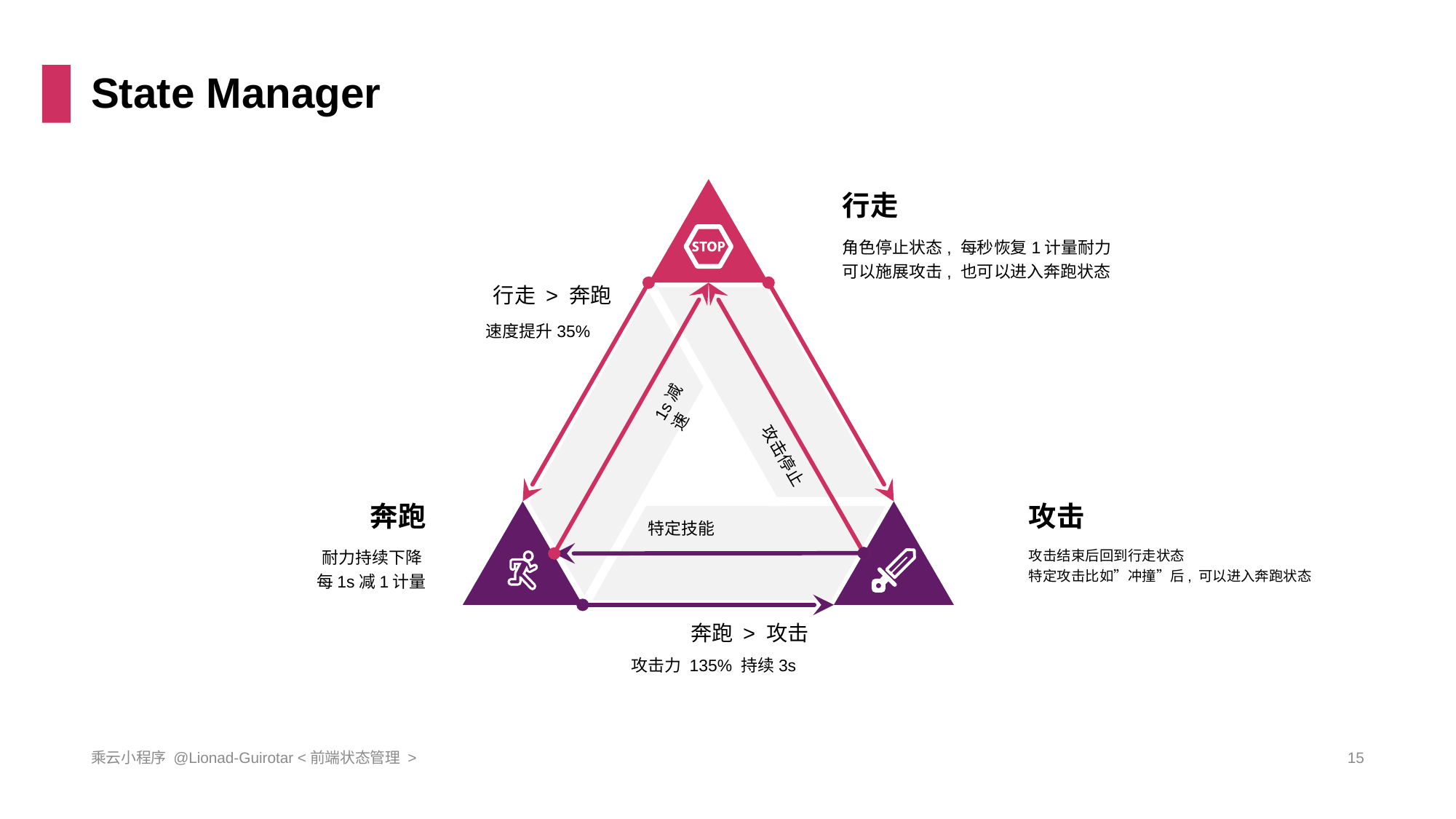

# State Manager

行走
角色停止状态, 每秒恢复1计量耐力
可以施展攻击, 也可以进入奔跑状态
行走 > 奔跑
速度提升35%
奔跑
耐力持续下降
每1s减1计量
攻击
攻击结束后回到行走状态
特定攻击比如”冲撞”后, 可以进入奔跑状态

奔跑 > 攻击
攻击力 135% 持续3s

1s减速
攻击停止
特定技能
乘云小程序 @Lionad-Guirotar <前端状态管理 >
15